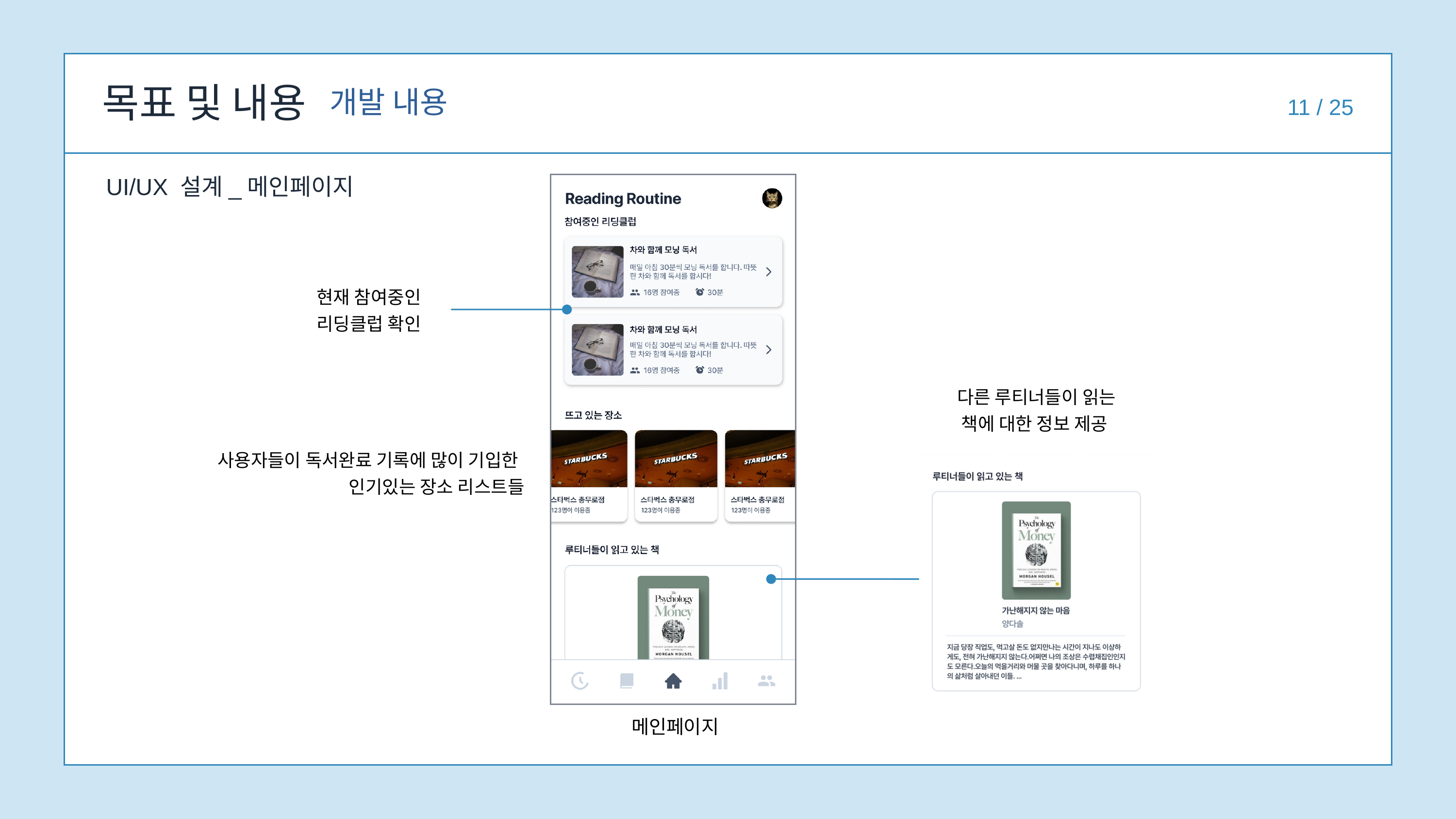

목표 및 내용
개발 내용
11 / 25

UI/UX 설계_메인페이지

현재 참여중인
리딩클럽 확인

다른 루티너들이 읽는
책에 대한 정보 제공
사용자들이 독서완료 기록에 많이 기입한
인기있는 장소 리스트들

메인페이지